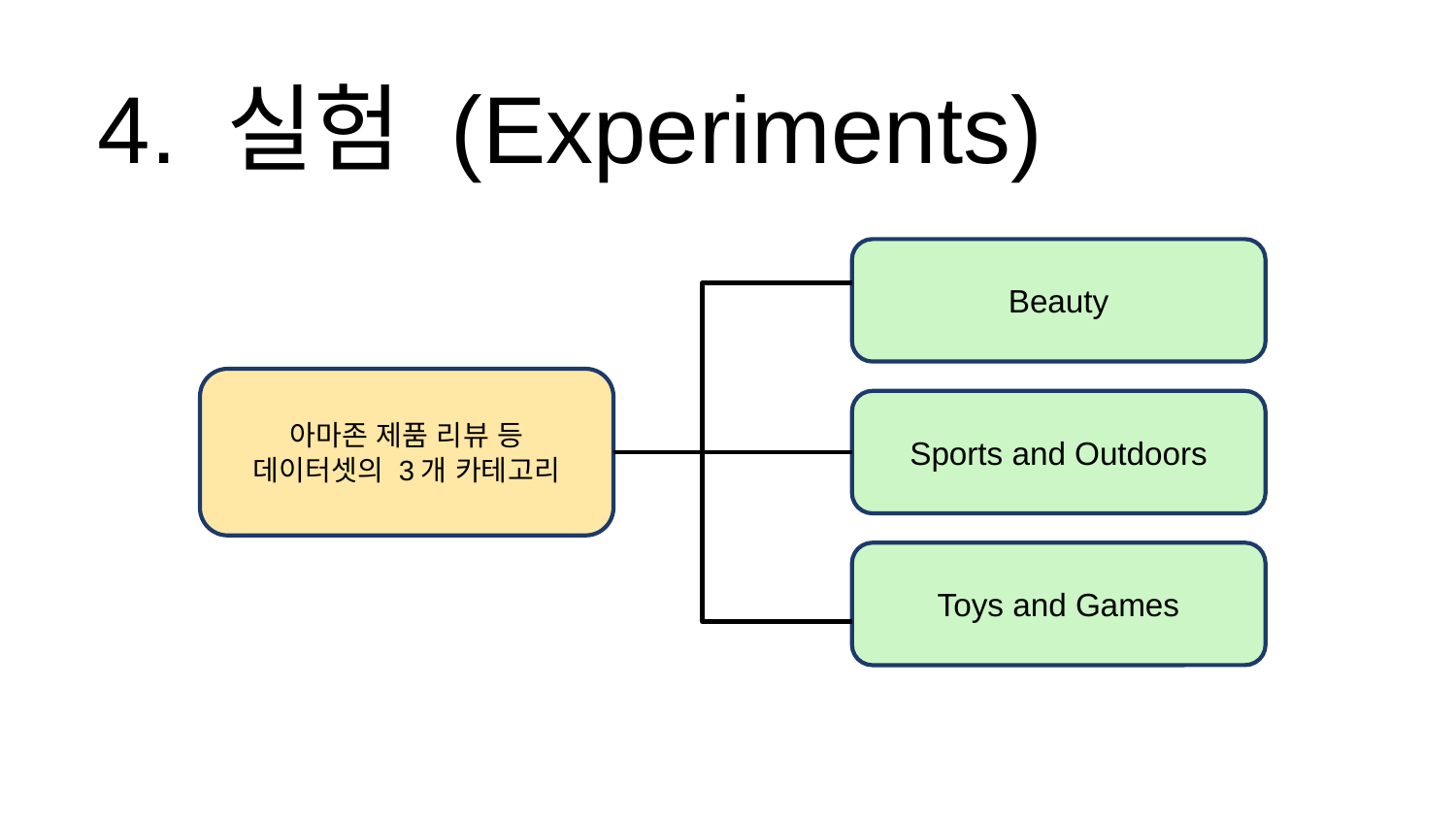

4. 실험 (Experiments)
Beauty
Sports and Outdoors
Toys and Games

아마존 제품 리뷰 등 데이터셋의 3개 카테고리